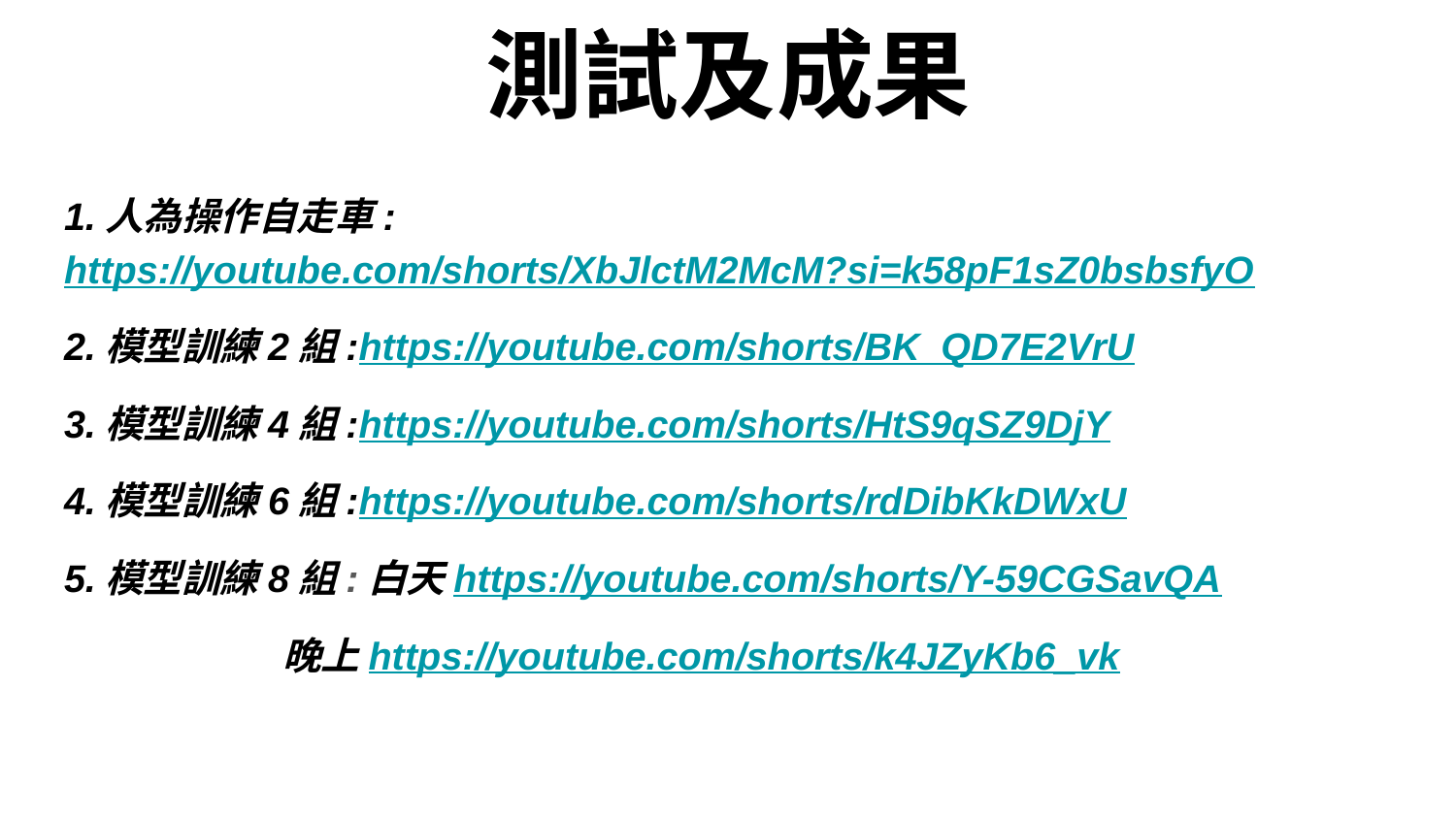

# 測試及成果
1.人為操作自走車:https://youtube.com/shorts/XbJlctM2McM?si=k58pF1sZ0bsbsfyO
2.模型訓練2組:https://youtube.com/shorts/BK_QD7E2VrU
3.模型訓練4組:https://youtube.com/shorts/HtS9qSZ9DjY
4.模型訓練6組:https://youtube.com/shorts/rdDibKkDWxU
5.模型訓練8組:白天https://youtube.com/shorts/Y-59CGSavQA
晚上https://youtube.com/shorts/k4JZyKb6_vk